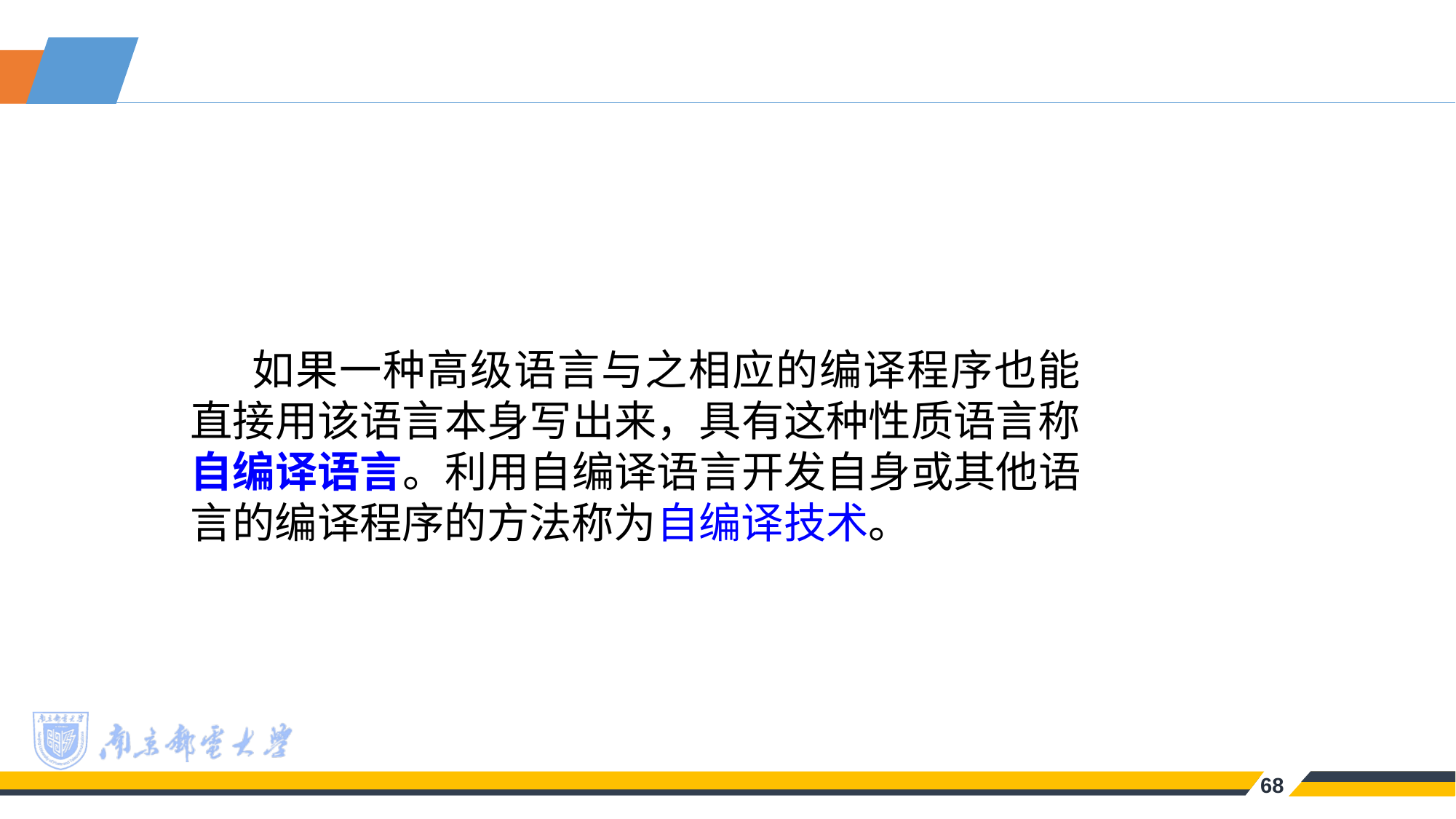

如果一种高级语言与之相应的编译程序也能直接用该语言本身写出来，具有这种性质语言称自编译语言。利用自编译语言开发自身或其他语言的编译程序的方法称为自编译技术。
68